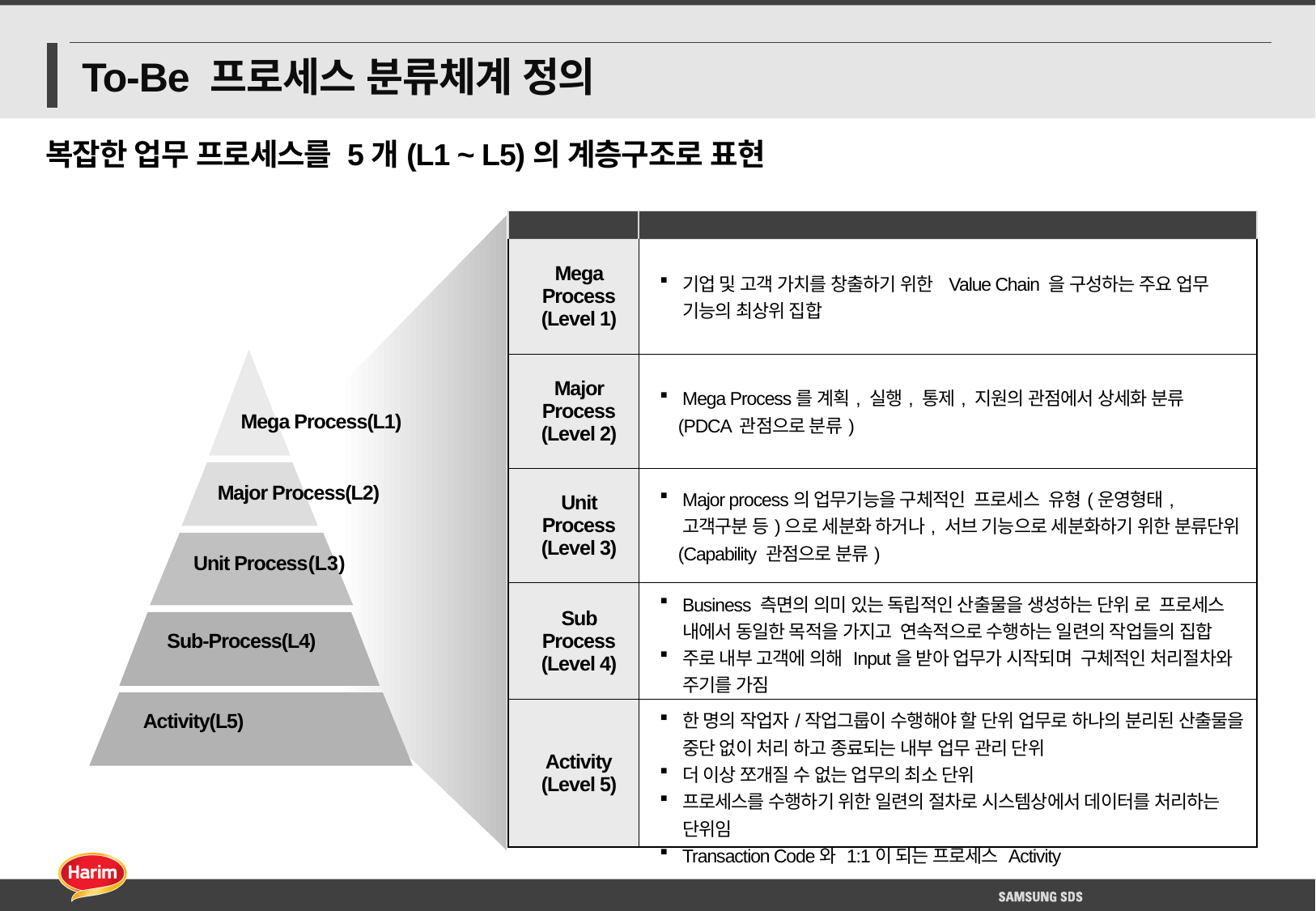

# To-Be 프로세스 분류체계 정의
복잡한 업무 프로세스를 5개(L1 ~ L5)의 계층구조로 표현
| 구분 | 설명 |
| --- | --- |
| Mega Process (Level 1) | 기업 및 고객 가치를 창출하기 위한 Value Chain 을 구성하는 주요 업무 기능의 최상위 집합 |
| Major Process (Level 2) | Mega Process를 계획, 실행, 통제, 지원의 관점에서 상세화 분류 (PDCA 관점으로 분류) |
| Unit Process (Level 3) | Major process의 업무기능을 구체적인 프로세스 유형(운영형태, 고객구분 등)으로 세분화 하거나, 서브 기능으로 세분화하기 위한 분류단위 (Capability 관점으로 분류) |
| Sub Process (Level 4) | Business 측면의 의미 있는 독립적인 산출물을 생성하는 단위 로 프로세스 내에서 동일한 목적을 가지고 연속적으로 수행하는 일련의 작업들의 집합 주로 내부 고객에 의해 Input을 받아 업무가 시작되며 구체적인 처리절차와 주기를 가짐 |
| Activity (Level 5) | 한 명의 작업자/작업그룹이 수행해야 할 단위 업무로 하나의 분리된 산출물을 중단 없이 처리 하고 종료되는 내부 업무 관리 단위 더 이상 쪼개질 수 없는 업무의 최소 단위 프로세스를 수행하기 위한 일련의 절차로 시스템상에서 데이터를 처리하는 단위임 Transaction Code와 1:1이 되는 프로세스 Activity |

1
2
Mega Process(L1)
Major Process(L2)
Unit Process(L3)
Sub-Process(L4)

Activity(L5)
3
4
5